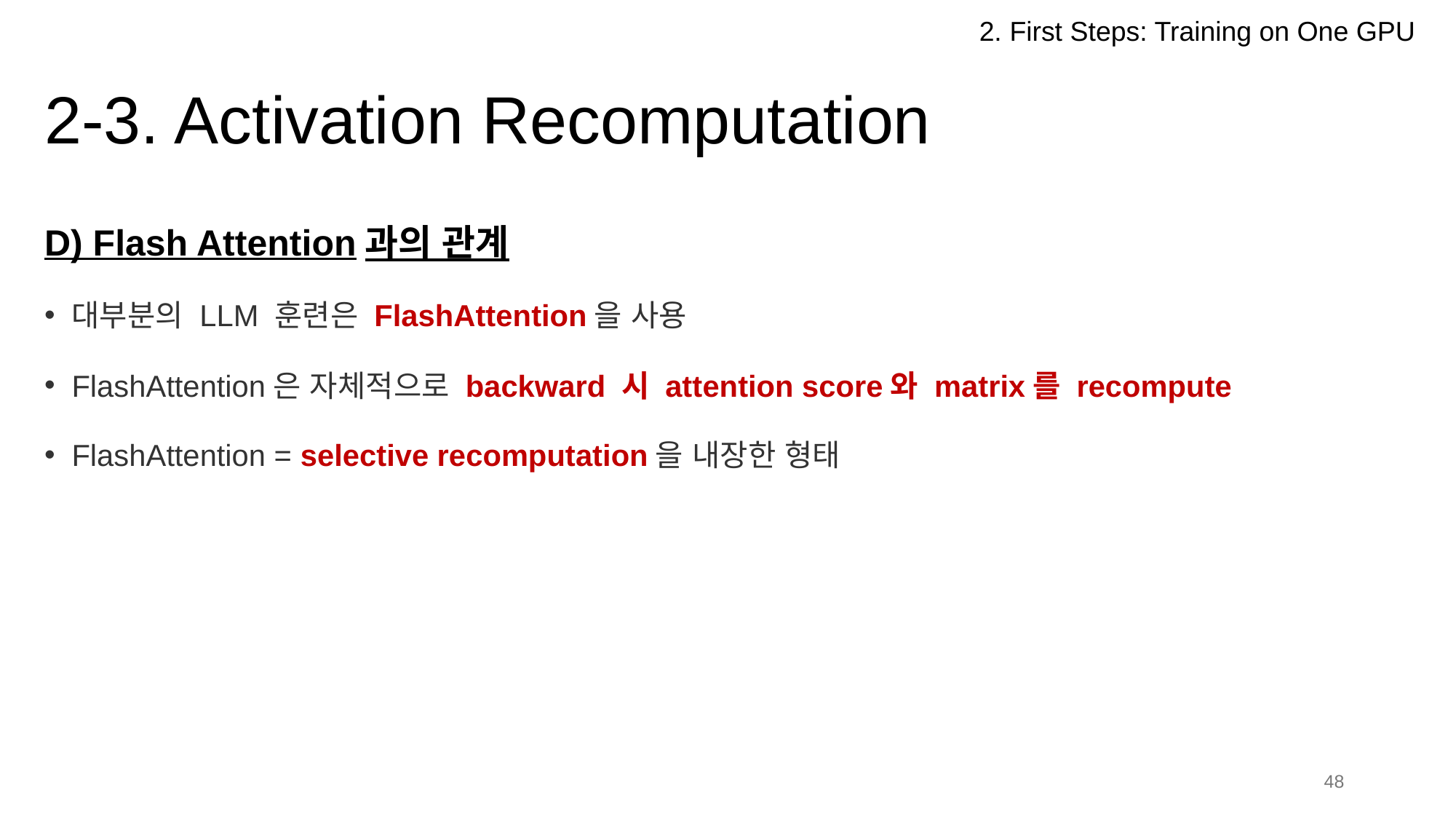

2. First Steps: Training on One GPU
# 2-3. Activation Recomputation
D) Flash Attention과의 관계
대부분의 LLM 훈련은 FlashAttention을 사용
FlashAttention은 자체적으로 backward 시 attention score와 matrix를 recompute
FlashAttention = selective recomputation을 내장한 형태

48